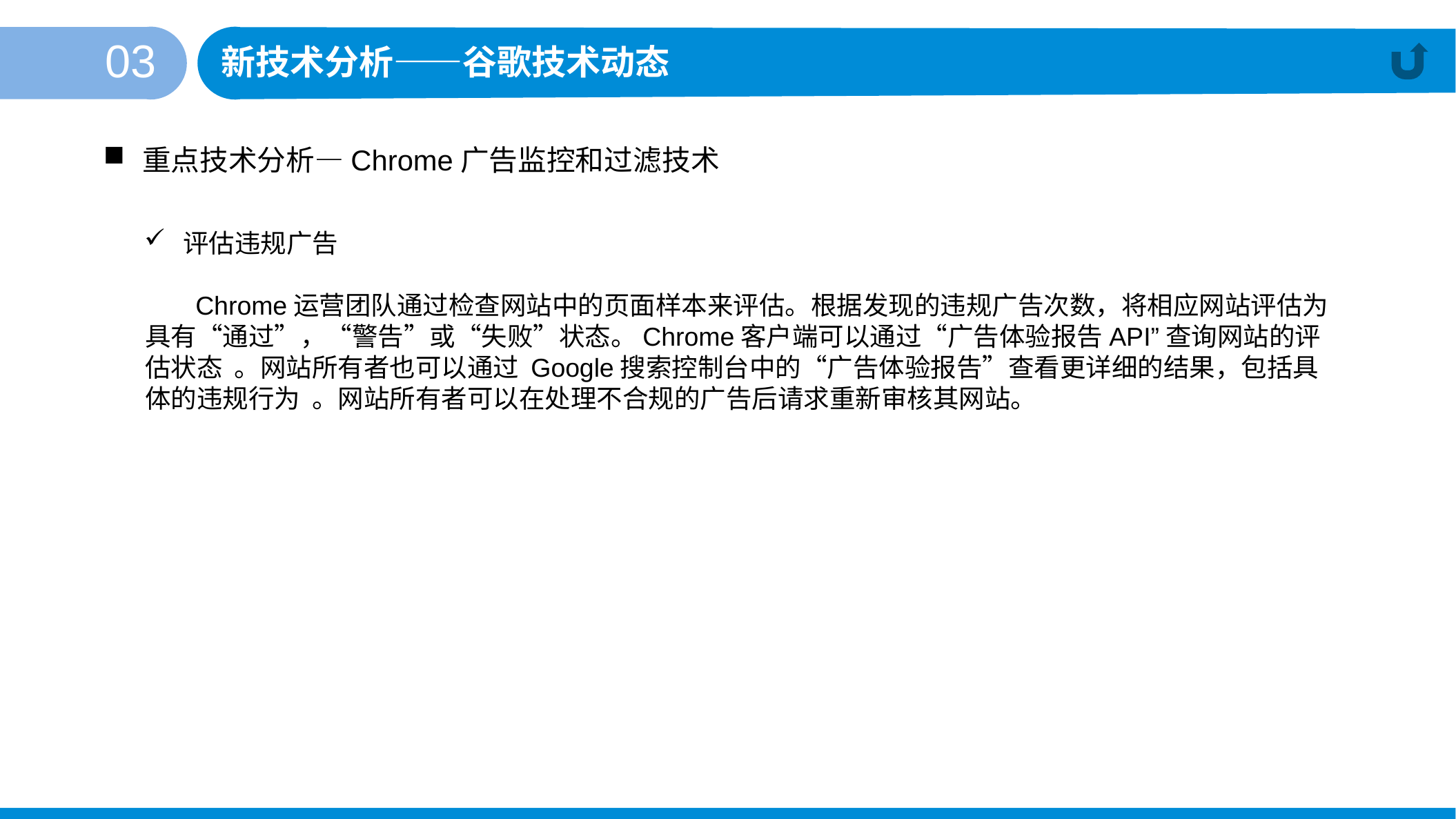

03

新技术分析——谷歌技术动态

重点技术分析—Chrome广告监控和过滤技术
评估违规广告

Chrome运营团队通过检查网站中的页面样本来评估。根据发现的违规广告次数，将相应网站评估为具有“通过”，“警告”或“失败”状态。Chrome客户端可以通过“广告体验报告API”查询网站的评估状态  。网站所有者也可以通过 Google搜索控制台中的“广告体验报告”查看更详细的结果，包括具体的违规行为  。网站所有者可以在处理不合规的广告后请求重新审核其网站。